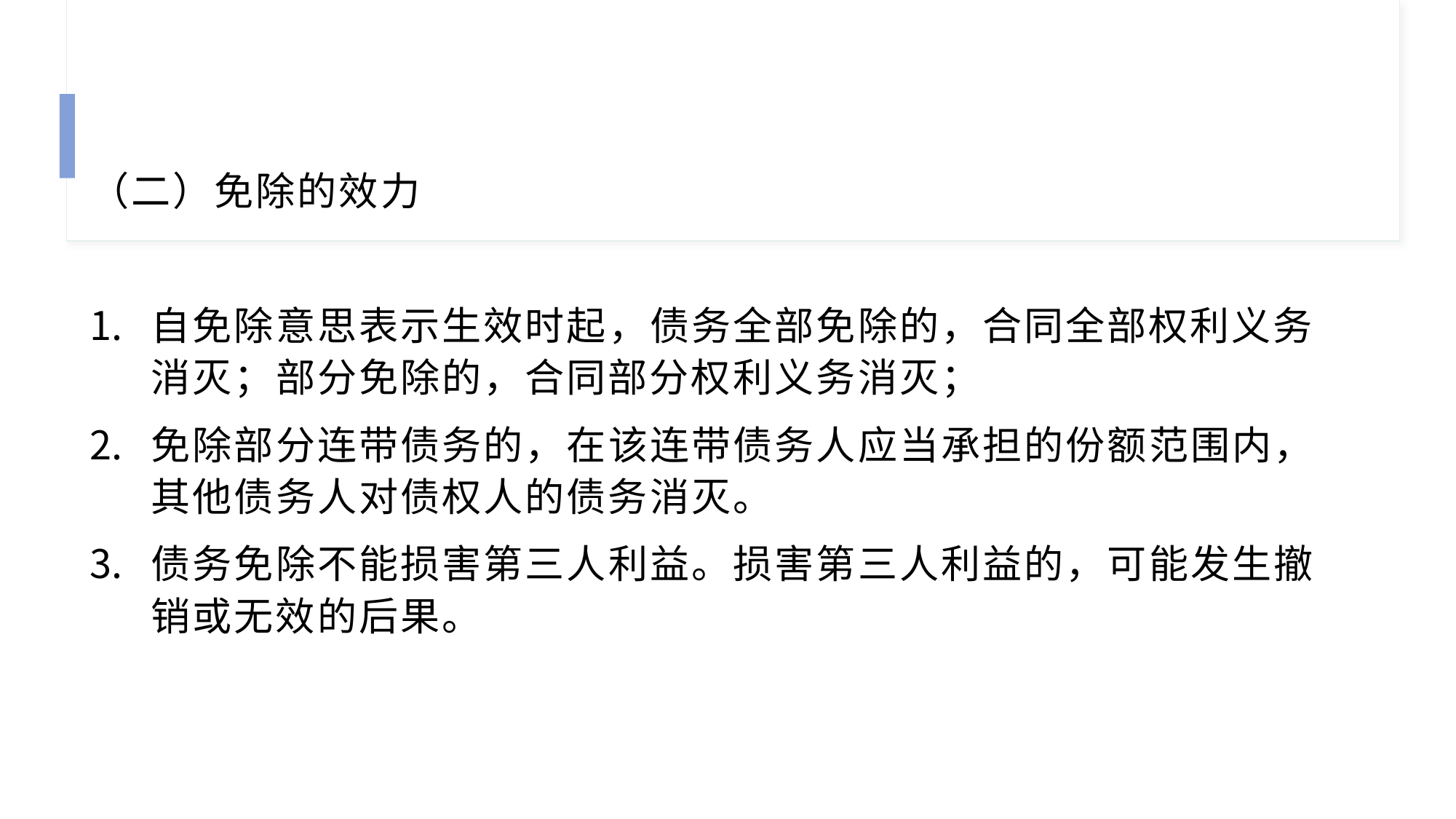

（二）免除的效力

自免除意思表示生效时起，债务全部免除的，合同全部权利义务消灭；部分免除的，合同部分权利义务消灭；
免除部分连带债务的，在该连带债务人应当承担的份额范围内，其他债务人对债权人的债务消灭。
债务免除不能损害第三人利益。损害第三人利益的，可能发生撤销或无效的后果。